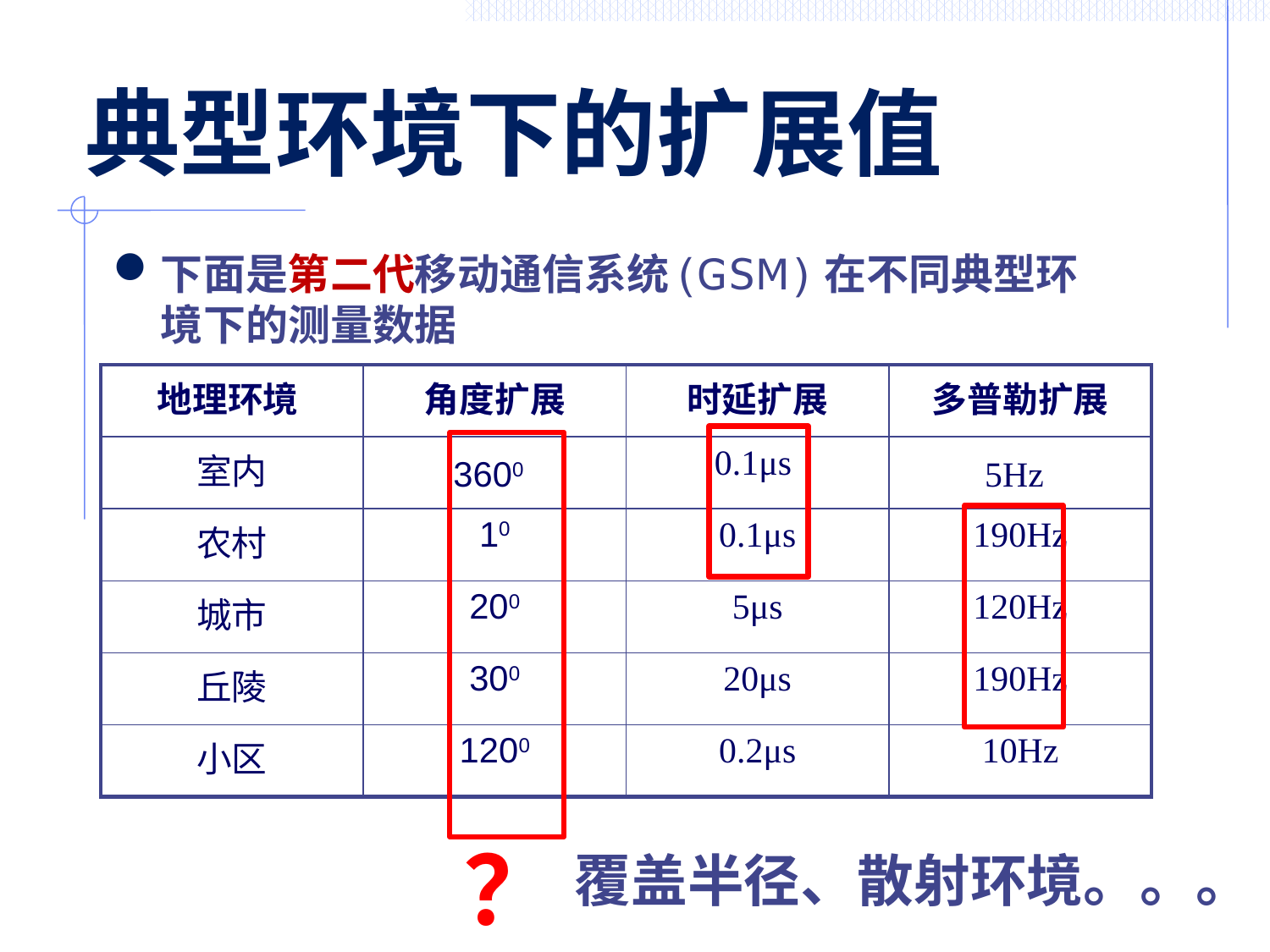

# 典型环境下的扩展值
下面是第二代移动通信系统(GSM)在不同典型环境下的测量数据
| 地理环境 | 角度扩展 | 时延扩展 | 多普勒扩展 |
| --- | --- | --- | --- |
| 室内 | 3600 | 0.1μs | 5Hz |
| 农村 | 10 | 0.1μs | 190Hz |
| 城市 | 200 | 5μs | 120Hz |
| 丘陵 | 300 | 20μs | 190Hz |
| 小区 | 1200 | 0.2μs | 10Hz |

？
覆盖半径、散射环境。。。